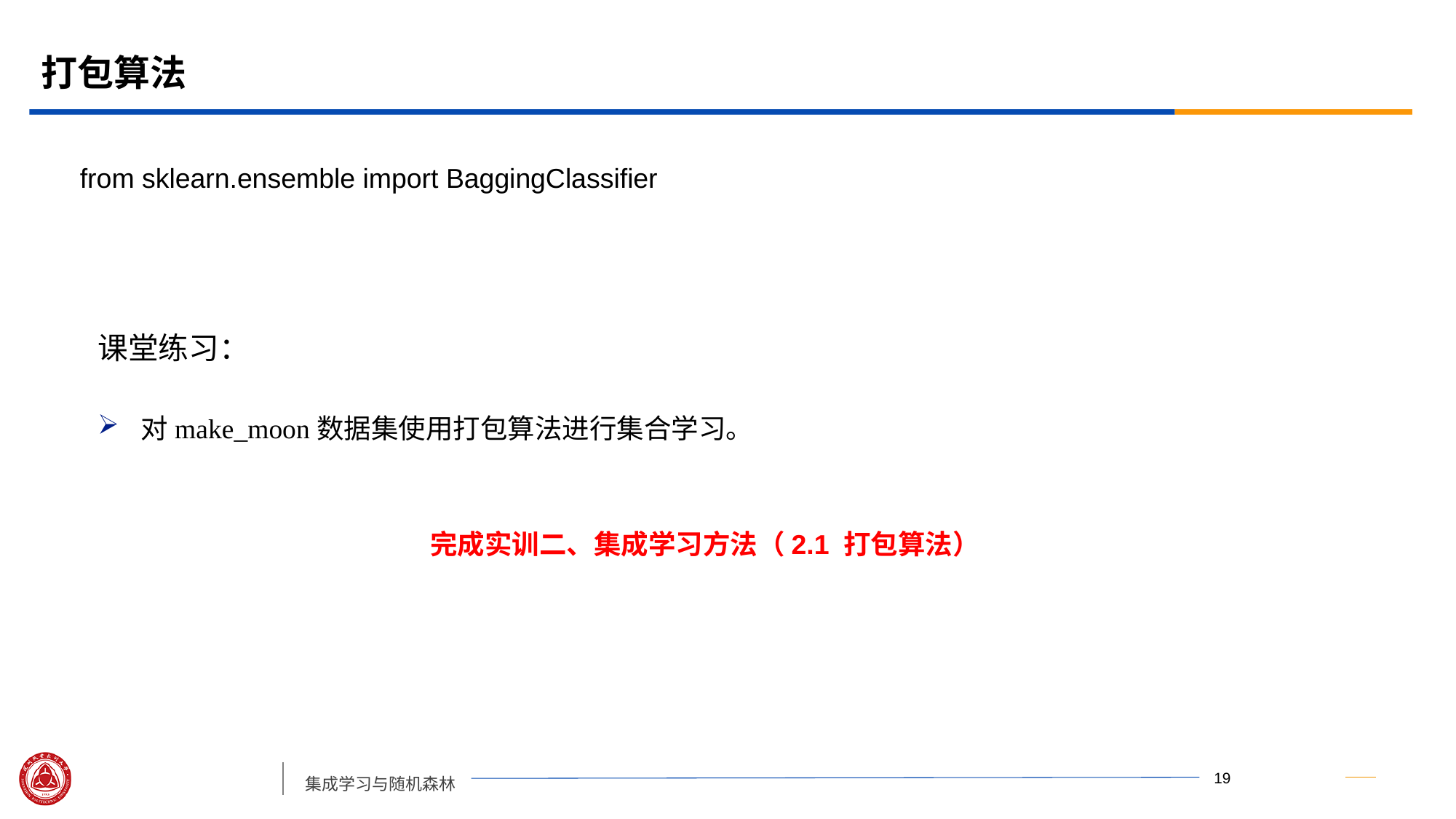

# 打包算法
from sklearn.ensemble import BaggingClassifier
课堂练习：
对make_moon数据集使用打包算法进行集合学习。
完成实训二、集成学习方法（2.1 打包算法）